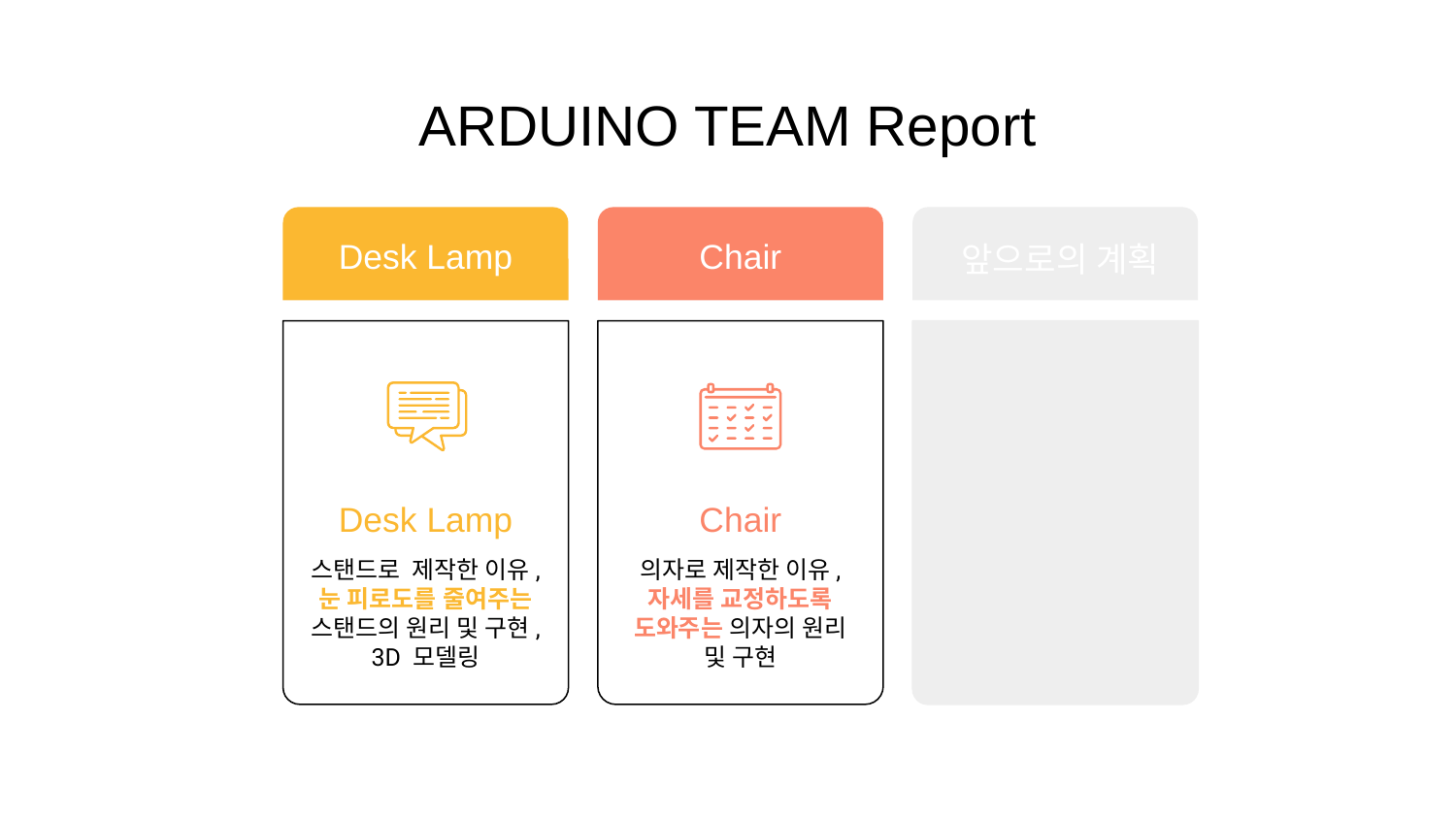

# ARDUINO TEAM Report
Chair

Chair
의자로 제작한 이유, 자세를 교정하도록 도와주는 의자의 원리 및 구현

Desk Lamp
앞으로의 계획

Desk Lamp
앞으로의 계획
스탠드로  제작한 이유, 눈 피로도를 줄여주는 스탠드의 원리 및 구현, 3D 모델링
스탠드와 의자의 하드웨어 구현 및 구체화, 아두이노와 pc사이의 통신